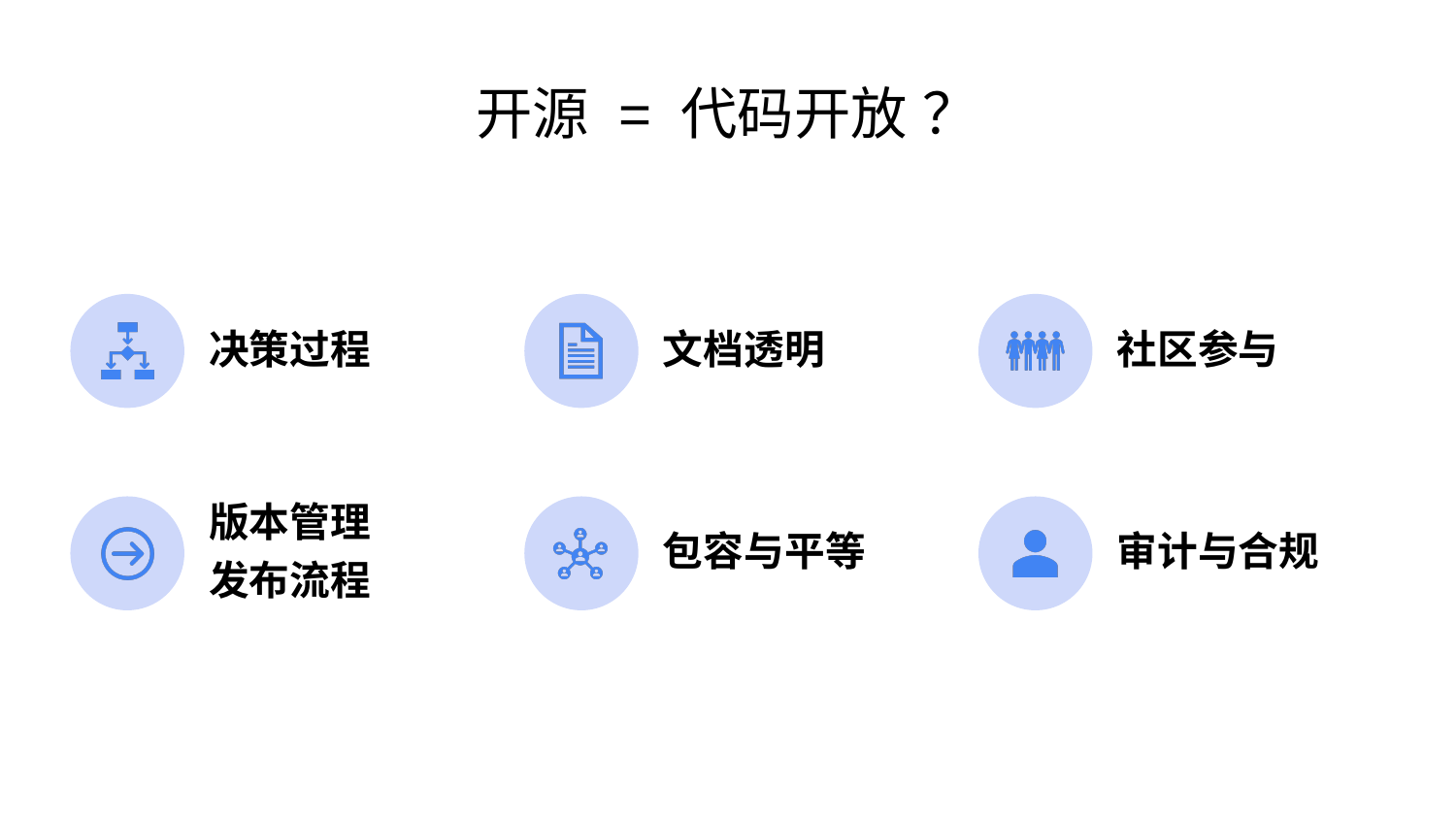

# 开源 = 代码开放 ？
决策过程
文档透明
社区参与
版本管理
发布流程
包容与平等
审计与合规